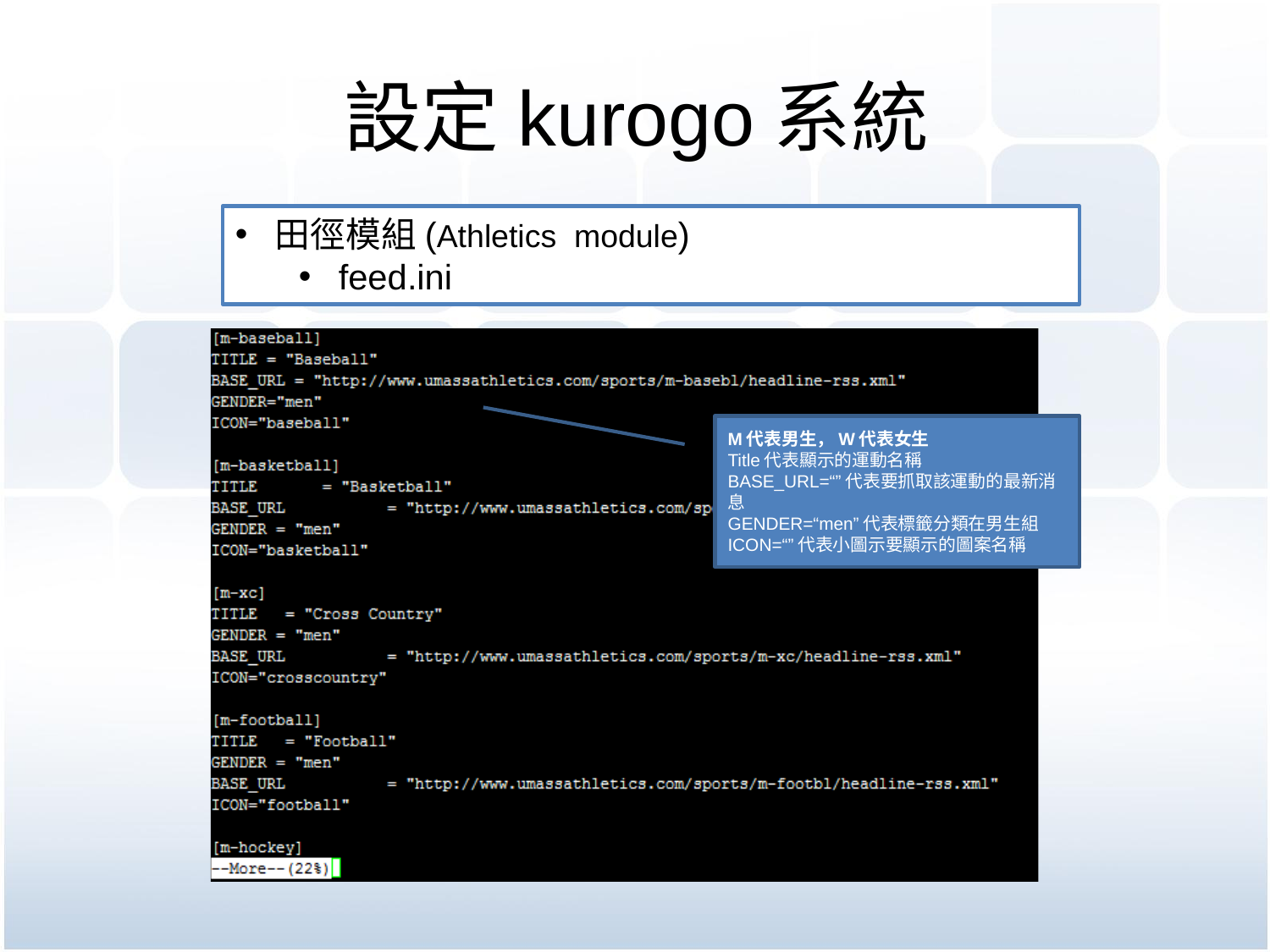

# 設定kurogo系統
田徑模組(Athletics  module)
feed.ini

M代表男生，W代表女生
Title代表顯示的運動名稱
BASE_URL=“”代表要抓取該運動的最新消息
GENDER=“men”代表標籤分類在男生組
ICON=“”代表小圖示要顯示的圖案名稱